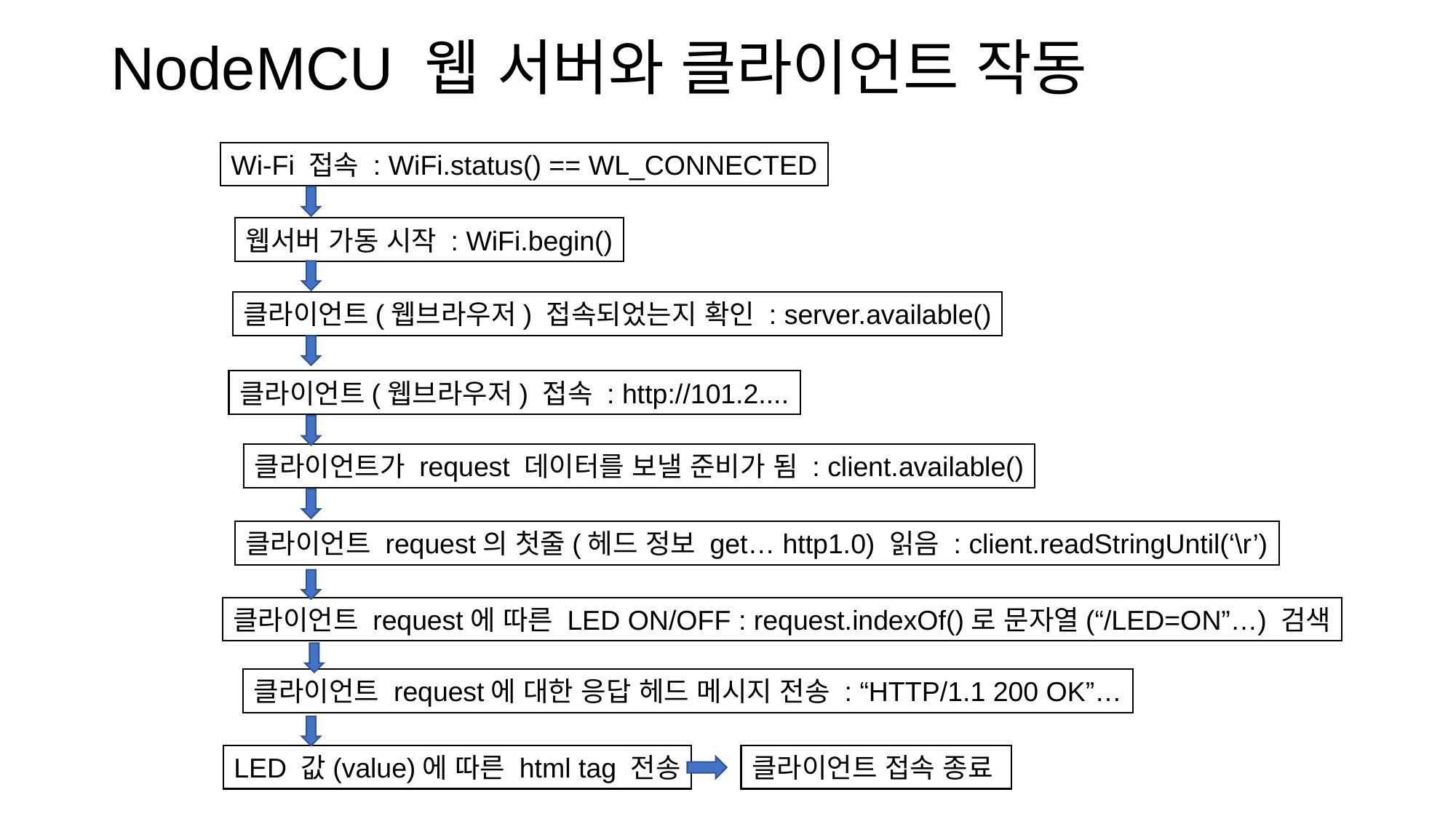

# NodeMCU 웹 서버와 클라이언트 작동
Wi-Fi 접속 : WiFi.status() == WL_CONNECTED

웹서버 가동 시작 : WiFi.begin()

클라이언트(웹브라우저) 접속되었는지 확인 : server.available()

클라이언트(웹브라우저) 접속 : http://101.2....

클라이언트가 request 데이터를 보낼 준비가 됨 : client.available()

클라이언트 request의 첫줄(헤드 정보 get… http1.0) 읽음 : client.readStringUntil(‘\r’)

클라이언트 request에 따른 LED ON/OFF : request.indexOf()로 문자열(“/LED=ON”…) 검색

클라이언트 request에 대한 응답 헤드 메시지 전송 : “HTTP/1.1 200 OK”…

LED 값(value)에 따른 html tag 전송
클라이언트 접속 종료